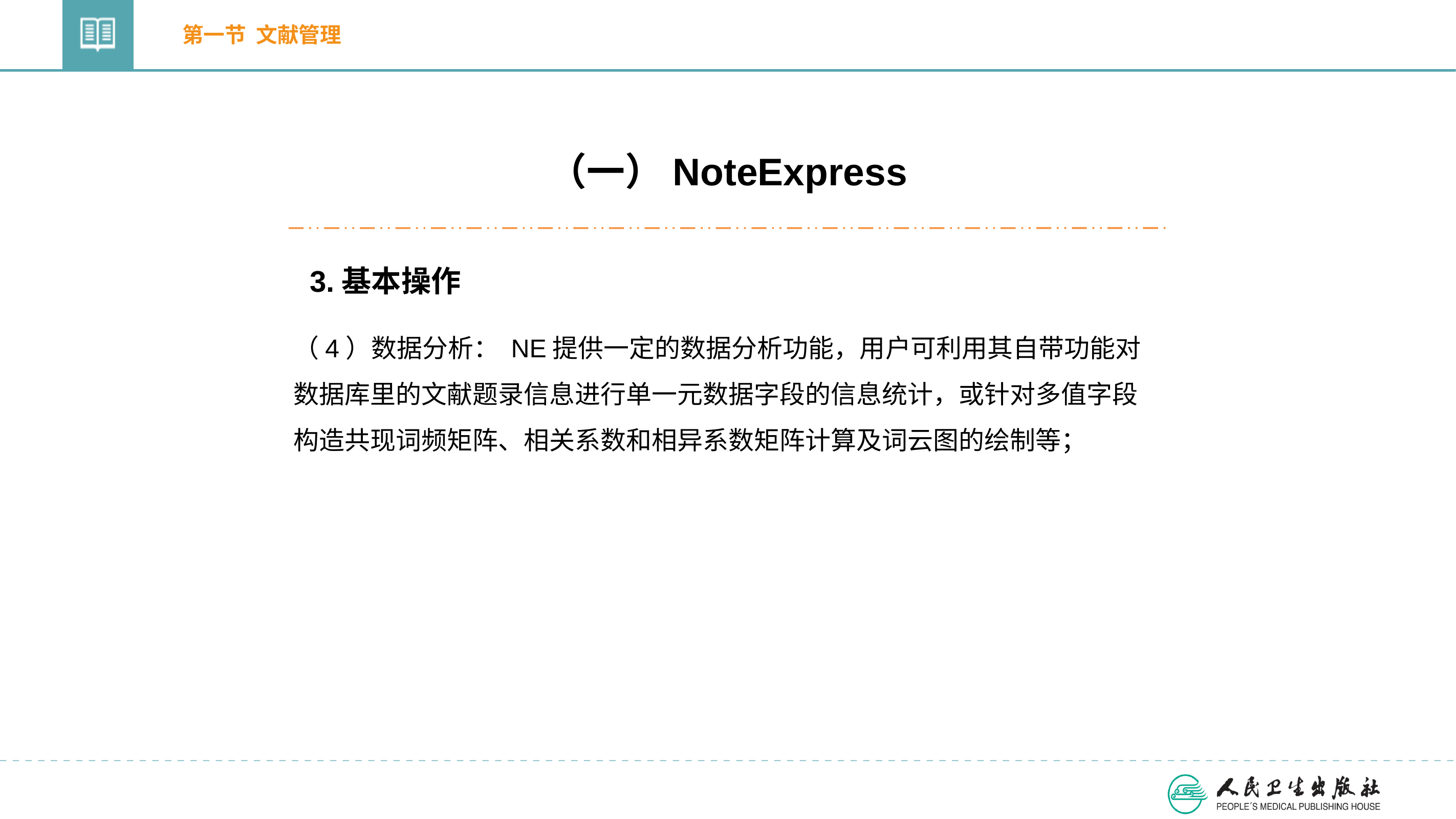

第一节  文献管理
（一）NoteExpress

3.基本操作
（4）数据分析： NE提供一定的数据分析功能，用户可利用其自带功能对数据库里的文献题录信息进行单一元数据字段的信息统计，或针对多值字段构造共现词频矩阵、相关系数和相异系数矩阵计算及词云图的绘制等；